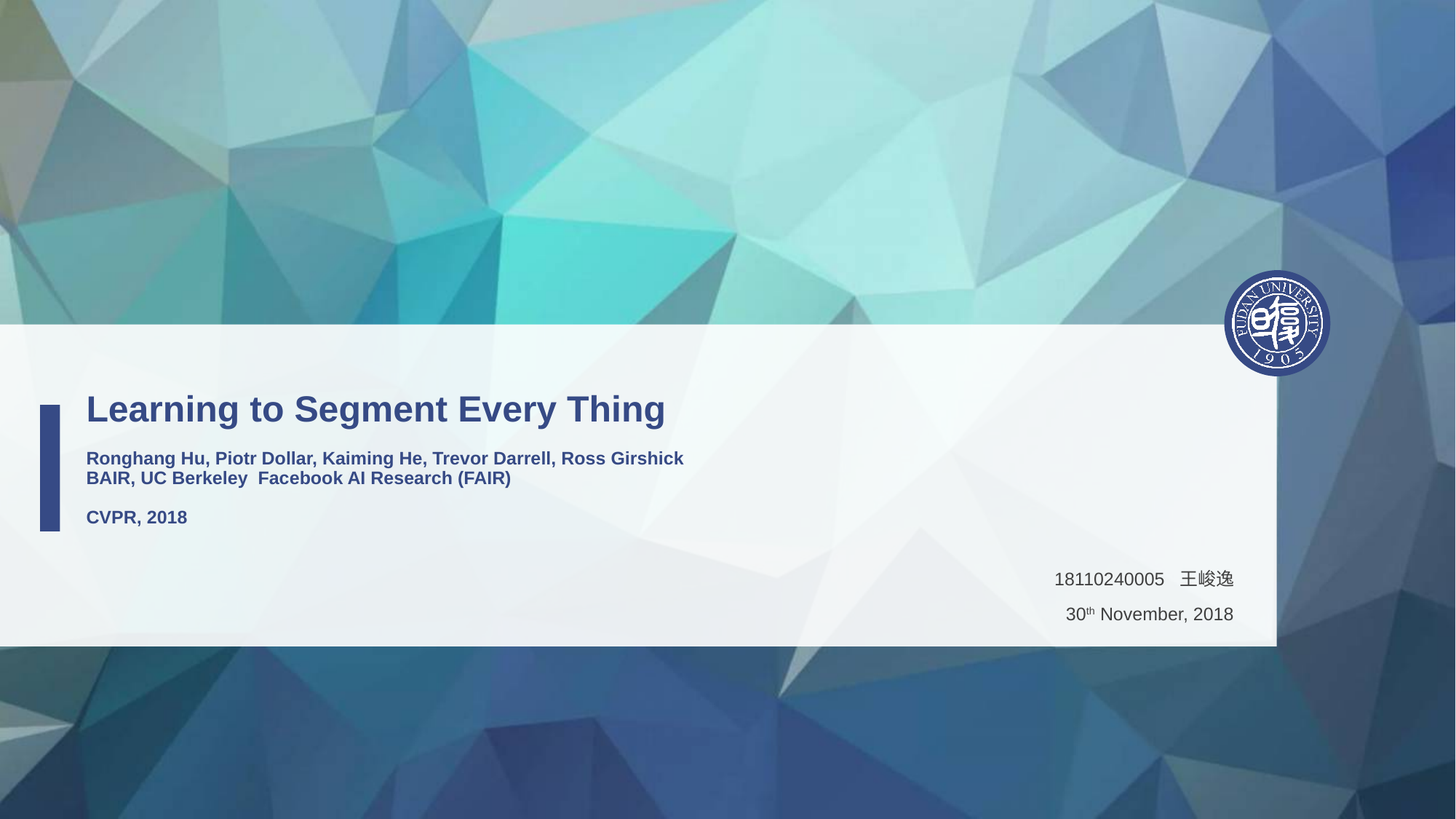

# Learning to Segment Every Thing Ronghang Hu, Piotr Dollar, Kaiming He, Trevor Darrell, Ross Girshick BAIR, UC Berkeley  Facebook AI Research (FAIR) CVPR, 2018
18110240005  王峻逸
30th November, 2018